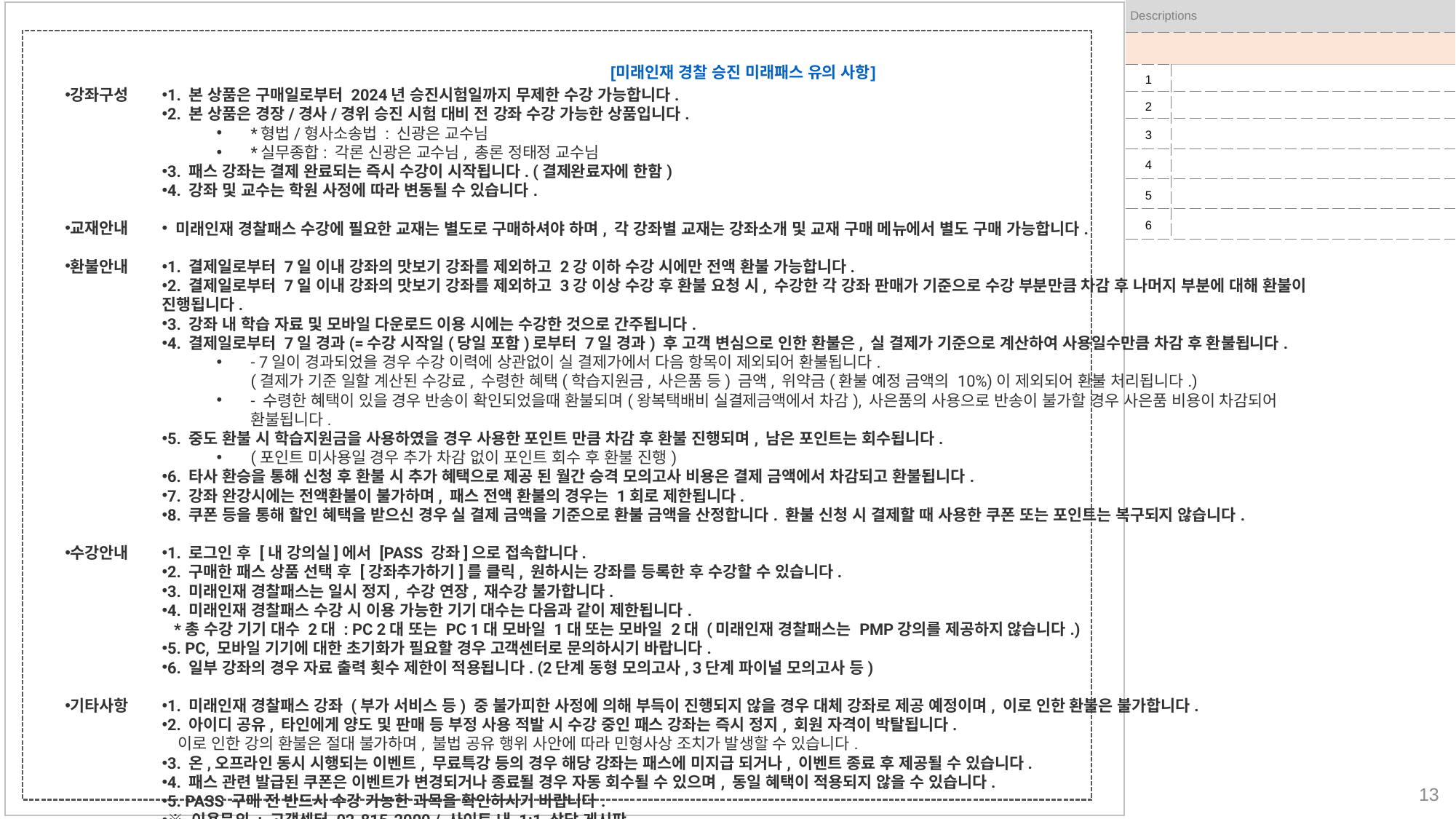

| Descriptions |  |
| --- | --- |
|  |  |
| 1 |  |
| 2 |  |
| 3 |  |
| 4 |  |
| 5 |  |
| 6 |  |

[미래인재 경찰 승진 미래패스 유의 사항]
1. 본 상품은 구매일로부터 2024년 승진시험일까지 무제한 수강 가능합니다.
2. 본 상품은 경장/경사/경위 승진 시험 대비 전 강좌 수강 가능한 상품입니다.
*형법/형사소송법 : 신광은 교수님
*실무종합: 각론 신광은 교수님, 총론 정태정 교수님
3. 패스 강좌는 결제 완료되는 즉시 수강이 시작됩니다. (결제완료자에 한함)
4. 강좌 및 교수는 학원 사정에 따라 변동될 수 있습니다.

 미래인재 경찰패스 수강에 필요한 교재는 별도로 구매하셔야 하며, 각 강좌별 교재는 강좌소개 및 교재 구매 메뉴에서 별도 구매 가능합니다.

1. 결제일로부터 7일 이내 강좌의 맛보기 강좌를 제외하고 2강 이하 수강 시에만 전액 환불 가능합니다.
2. 결제일로부터 7일 이내 강좌의 맛보기 강좌를 제외하고 3강 이상 수강 후 환불 요청 시, 수강한 각 강좌 판매가 기준으로 수강 부분만큼 차감 후 나머지 부분에 대해 환불이 진행됩니다.
3. 강좌 내 학습 자료 및 모바일 다운로드 이용 시에는 수강한 것으로 간주됩니다.
4. 결제일로부터 7일 경과(=수강 시작일(당일 포함)로부터 7일 경과) 후 고객 변심으로 인한 환불은, 실 결제가 기준으로 계산하여 사용일수만큼 차감 후 환불됩니다.
- 7일이 경과되었을 경우 수강 이력에 상관없이 실 결제가에서 다음 항목이 제외되어 환불됩니다.
(결제가 기준 일할 계산된 수강료, 수령한 혜택(학습지원금, 사은품 등) 금액, 위약금(환불 예정 금액의 10%)이 제외되어 환불 처리됩니다.)
- 수령한 혜택이 있을 경우 반송이 확인되었을때 환불되며(왕복택배비 실결제금액에서 차감), 사은품의 사용으로 반송이 불가할 경우 사은품 비용이 차감되어 환불됩니다.
5. 중도 환불 시 학습지원금을 사용하였을 경우 사용한 포인트 만큼 차감 후 환불 진행되며, 남은 포인트는 회수됩니다.
(포인트 미사용일 경우 추가 차감 없이 포인트 회수 후 환불 진행)
6. 타사 환승을 통해 신청 후 환불 시 추가 혜택으로 제공 된 월간 승격 모의고사 비용은 결제 금액에서 차감되고 환불됩니다.
7. 강좌 완강시에는 전액환불이 불가하며, 패스 전액 환불의 경우는 1회로 제한됩니다.
8. 쿠폰 등을 통해 할인 혜택을 받으신 경우 실 결제 금액을 기준으로 환불 금액을 산정합니다. 환불 신청 시 결제할 때 사용한 쿠폰 또는 포인트는 복구되지 않습니다.

1. 로그인 후 [내 강의실]에서 [PASS 강좌]으로 접속합니다.
2. 구매한 패스 상품 선택 후 [강좌추가하기]를 클릭, 원하시는 강좌를 등록한 후 수강할 수 있습니다.
3. 미래인재 경찰패스는 일시 정지, 수강 연장, 재수강 불가합니다.
4. 미래인재 경찰패스 수강 시 이용 가능한 기기 대수는 다음과 같이 제한됩니다.
   *총 수강 기기 대수 2대 : PC 2대 또는 PC 1대 모바일 1대 또는 모바일 2대 (미래인재 경찰패스는 PMP강의를 제공하지 않습니다.)
5. PC, 모바일 기기에 대한 초기화가 필요할 경우 고객센터로 문의하시기 바랍니다.
6. 일부 강좌의 경우 자료 출력 횟수 제한이 적용됩니다. (2단계 동형 모의고사, 3단계 파이널 모의고사 등)

1. 미래인재 경찰패스 강좌 (부가 서비스 등) 중 불가피한 사정에 의해 부득이 진행되지 않을 경우 대체 강좌로 제공 예정이며, 이로 인한 환불은 불가합니다.
2. 아이디 공유, 타인에게 양도 및 판매 등 부정 사용 적발 시 수강 중인 패스 강좌는 즉시 정지, 회원 자격이 박탈됩니다.
   이로 인한 강의 환불은 절대 불가하며, 불법 공유 행위 사안에 따라 민형사상 조치가 발생할 수 있습니다.
3. 온,오프라인 동시 시행되는 이벤트, 무료특강 등의 경우 해당 강좌는 패스에 미지급 되거나, 이벤트 종료 후 제공될 수 있습니다.
4. 패스 관련 발급된 쿠폰은 이벤트가 변경되거나 종료될 경우 자동 회수될 수 있으며, 동일 혜택이 적용되지 않을 수 있습니다.
5. PASS 구매 전 반드시 수강 가능한 과목을 확인하시기 바랍니다.
※ 이용문의 : 고객센터 02-815-2000 / 사이트 내 1:1 상담 게시판
강좌구성

교재안내

환불안내

수강안내

기타사항

13